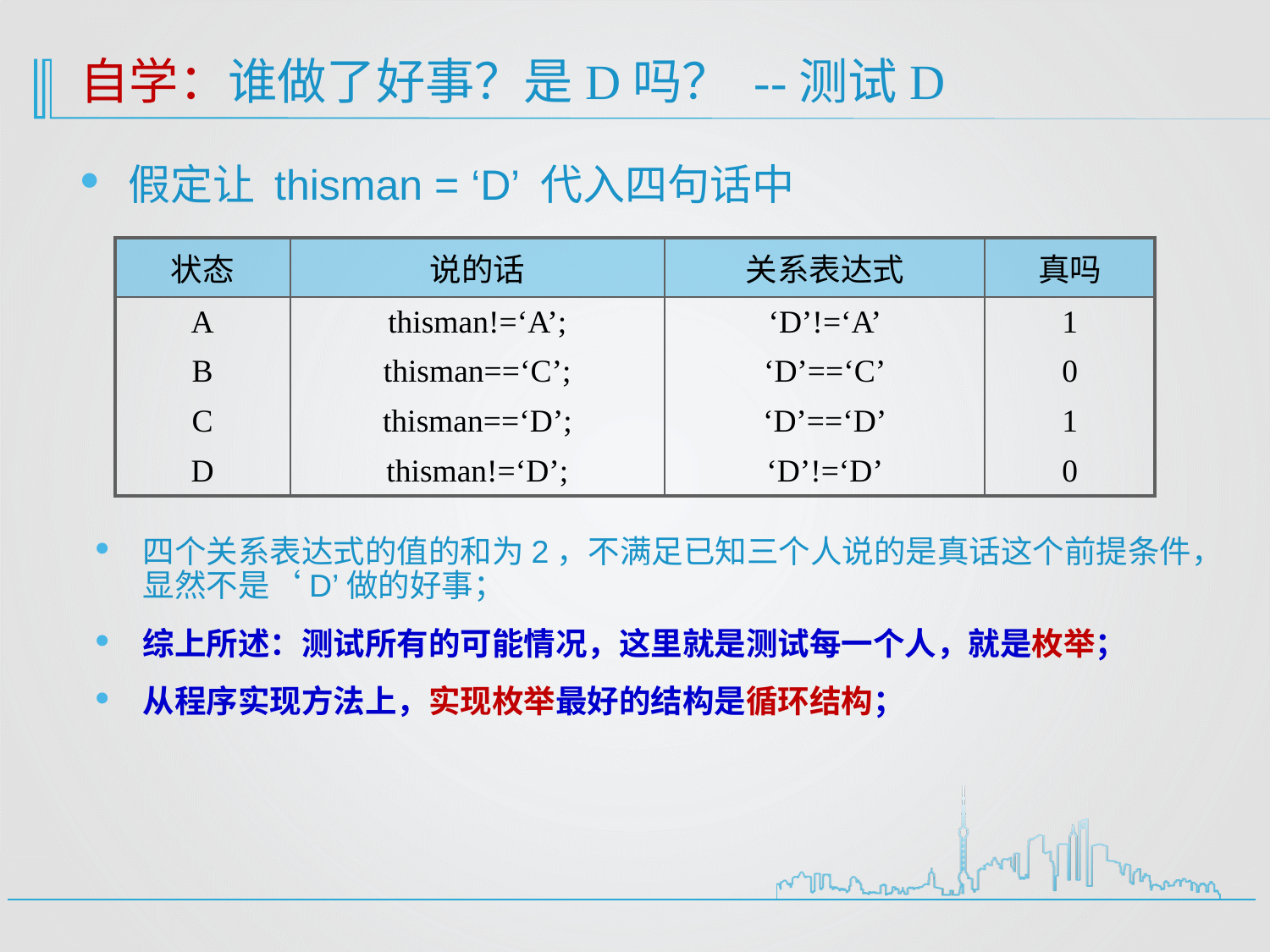

# 自学：谁做了好事？是D吗？ --测试D
假定让 thisman = ‘D’ 代入四句话中
| 状态 | 说的话 | 关系表达式 | 真吗 |
| --- | --- | --- | --- |
| A | thisman!=‘A’; | ‘D’!=‘A’ | 1 |
| B | thisman==‘C’; | ‘D’==‘C’ | 0 |
| C | thisman==‘D’; | ‘D’==‘D’ | 1 |
| D | thisman!=‘D’; | ‘D’!=‘D’ | 0 |
四个关系表达式的值的和为2，不满足已知三个人说的是真话这个前提条件，显然不是‘D’做的好事；
综上所述：测试所有的可能情况，这里就是测试每一个人，就是枚举；
从程序实现方法上，实现枚举最好的结构是循环结构；